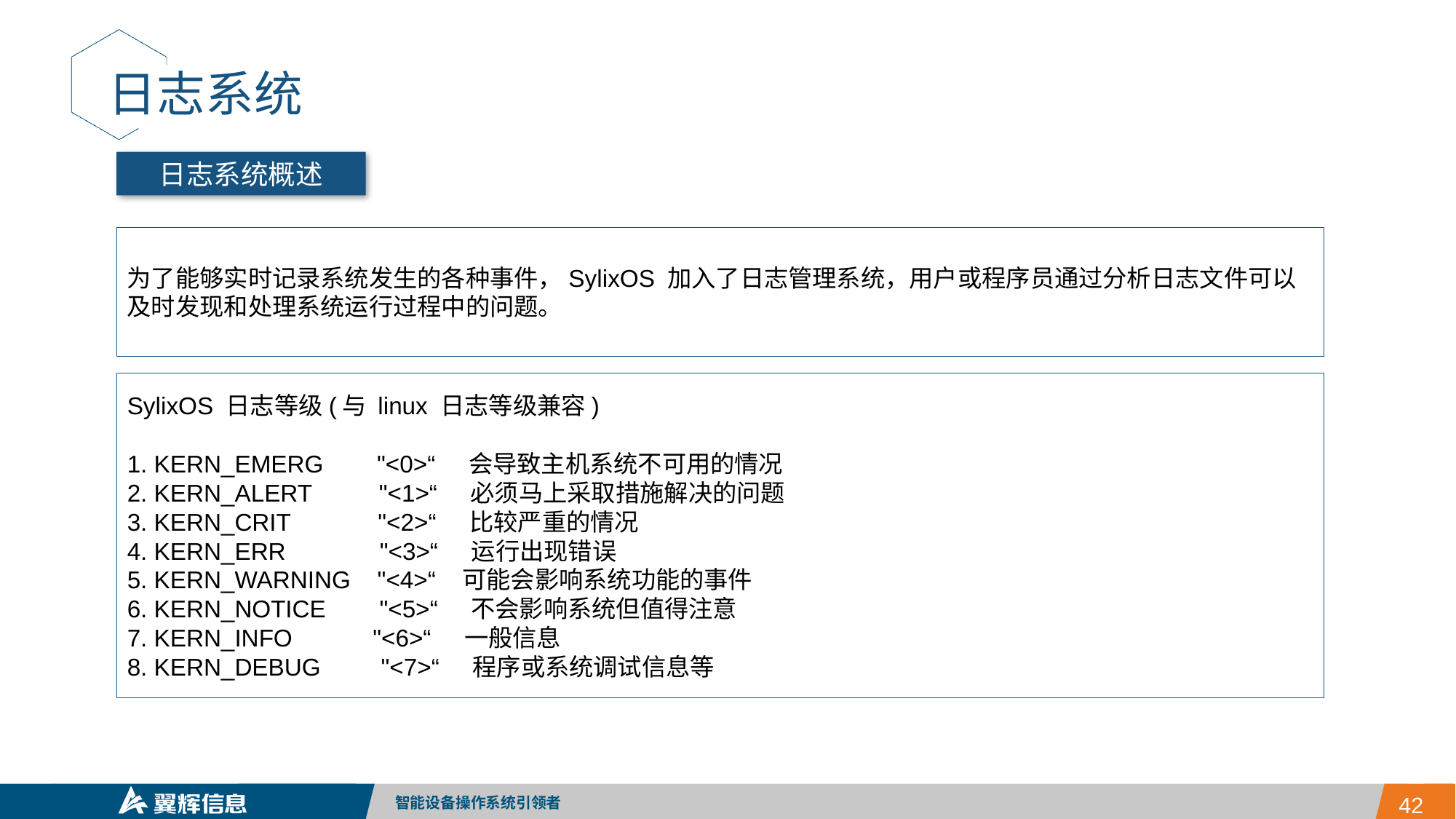

日志系统
日志系统概述
为了能够实时记录系统发生的各种事件，SylixOS 加入了日志管理系统，用户或程序员通过分析日志文件可以及时发现和处理系统运行过程中的问题。
SylixOS 日志等级(与 linux 日志等级兼容)

1. KERN_EMERG        "<0>“    会导致主机系统不可用的情况
2. KERN_ALERT          "<1>“    必须马上采取措施解决的问题
3. KERN_CRIT             "<2>“    比较严重的情况
4. KERN_ERR              "<3>“    运行出现错误
5. KERN_WARNING    "<4>“   可能会影响系统功能的事件
6. KERN_NOTICE        "<5>“    不会影响系统但值得注意
7. KERN_INFO            "<6>“    一般信息
8. KERN_DEBUG         "<7>“    程序或系统调试信息等